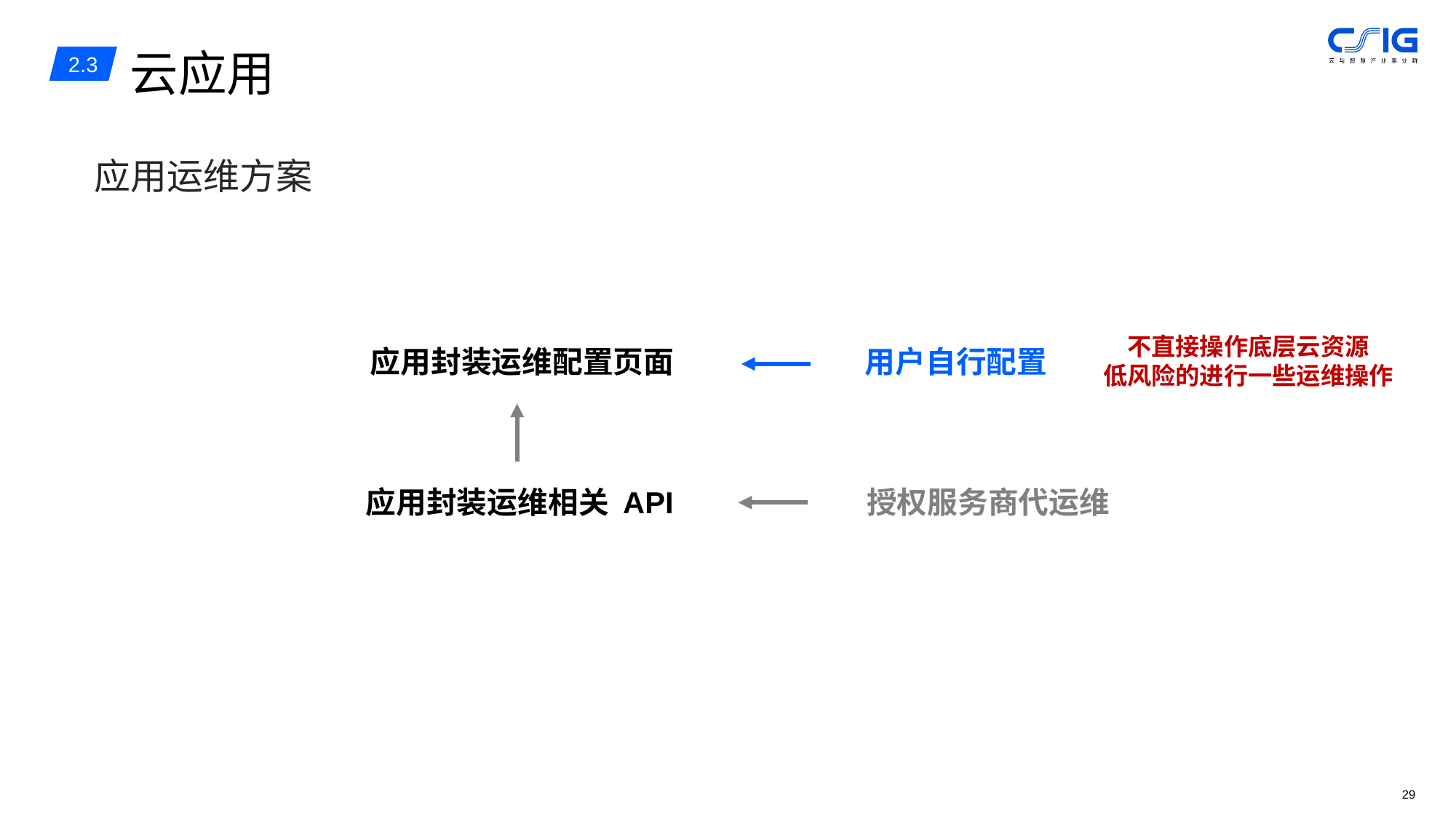

云应用
2.3
应用运维方案
不直接操作底层云资源
低风险的进行一些运维操作
应用封装运维配置页面
用户自行配置
应用封装运维相关 API
授权服务商代运维
29